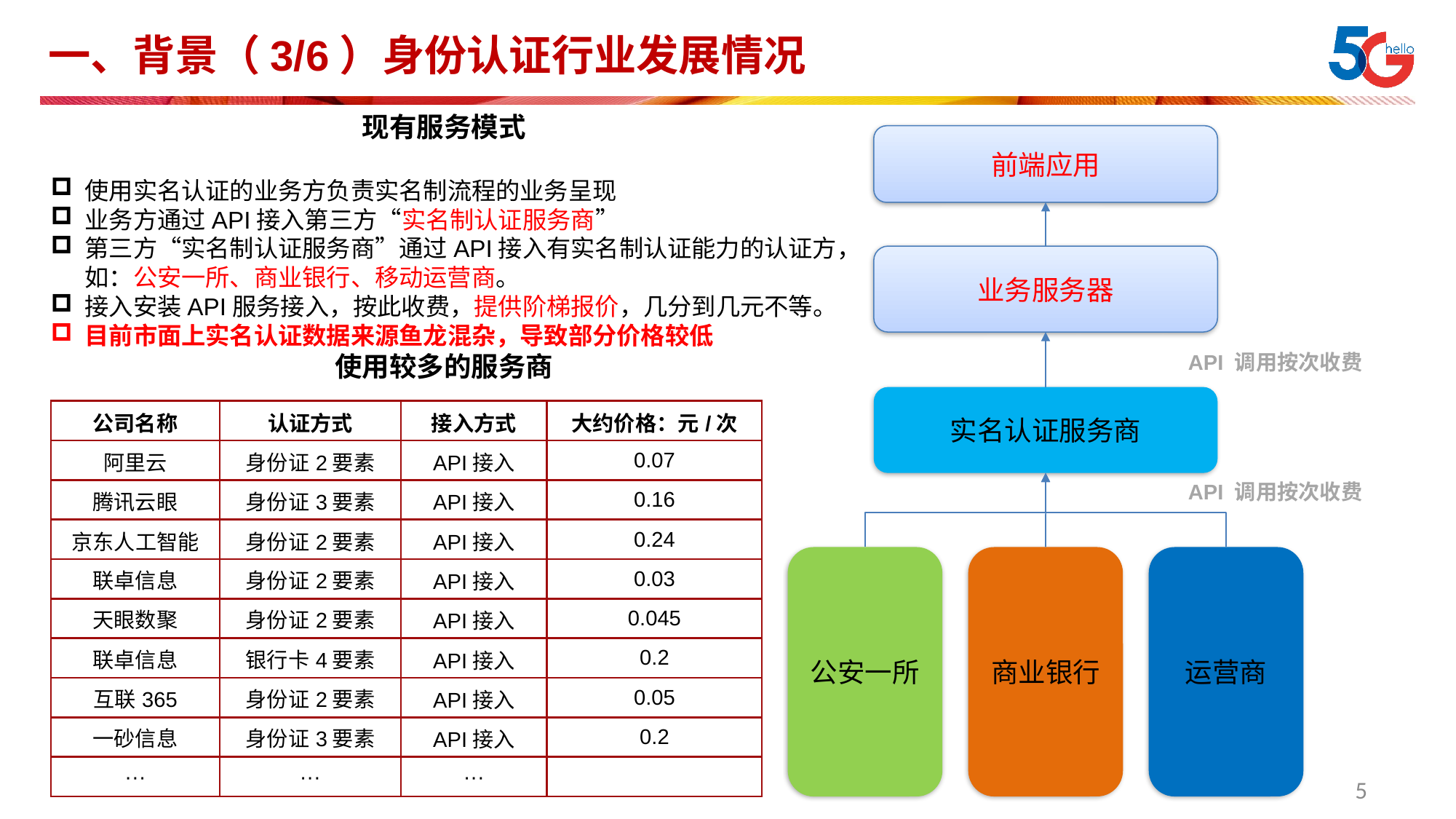

# 一、背景（3/6）身份认证行业发展情况
现有服务模式

使用实名认证的业务方负责实名制流程的业务呈现
业务方通过API接入第三方“实名制认证服务商”
第三方“实名制认证服务商”通过API接入有实名制认证能力的认证方，如：公安一所、商业银行、移动运营商。
接入安装API服务接入，按此收费，提供阶梯报价，几分到几元不等。
目前市面上实名认证数据来源鱼龙混杂，导致部分价格较低
使用较多的服务商

前端应用
业务服务器
API 调用按次收费
实名认证服务商
| 公司名称 | 认证方式 | 接入方式 | 大约价格：元/次 |
| --- | --- | --- | --- |
| 阿里云 | 身份证2要素 | API接入 | 0.07 |
| 腾讯云眼 | 身份证3要素 | API接入 | 0.16 |
| 京东人工智能 | 身份证2要素 | API接入 | 0.24 |
| 联卓信息 | 身份证2要素 | API接入 | 0.03 |
| 天眼数聚 | 身份证2要素 | API接入 | 0.045 |
| 联卓信息 | 银行卡4要素 | API接入 | 0.2 |
| 互联365 | 身份证2要素 | API接入 | 0.05 |
| 一砂信息 | 身份证3要素 | API接入 | 0.2 |
| ··· | ··· | ··· |  |
API 调用按次收费
公安一所
商业银行
运营商